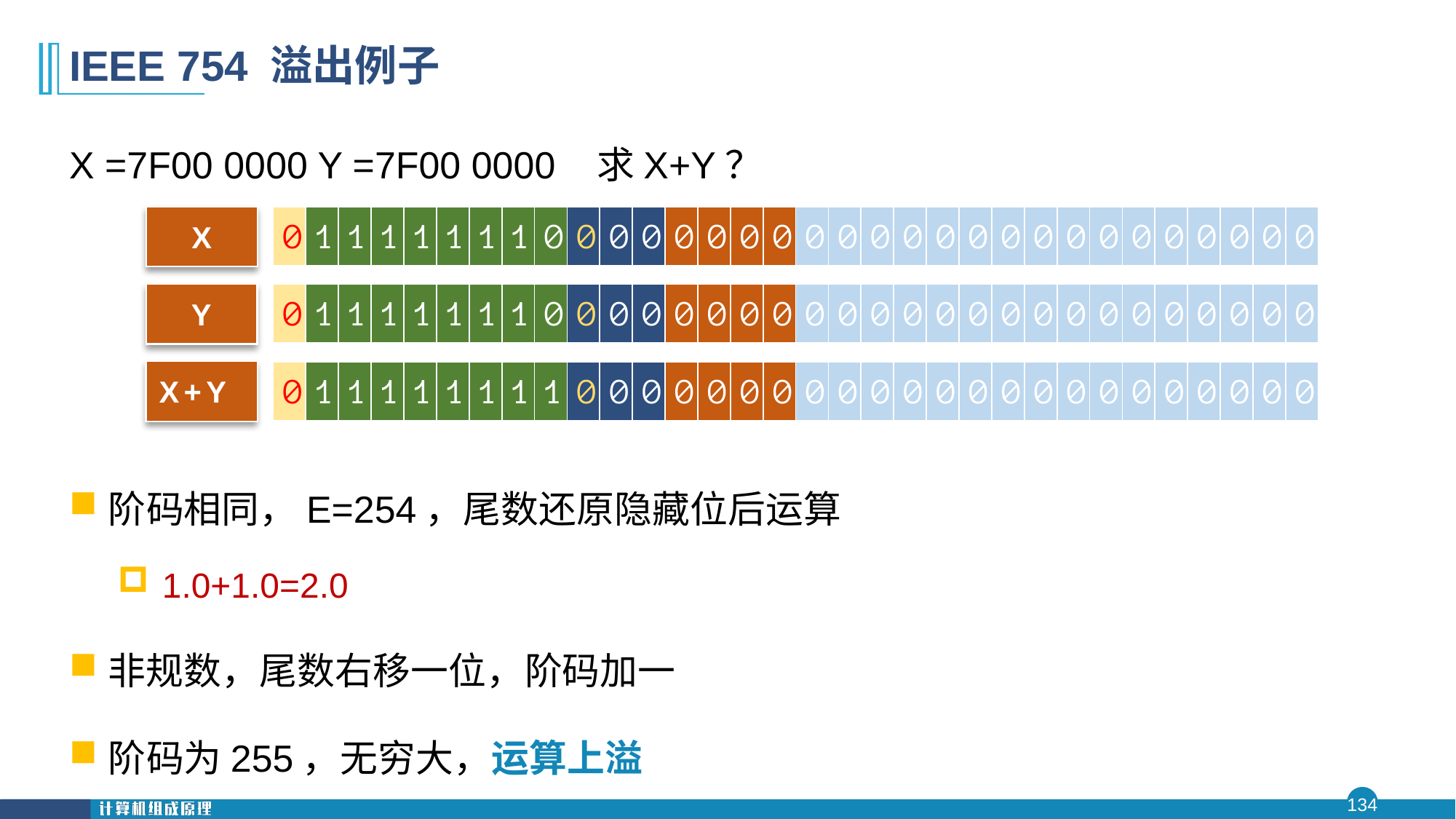

# IEEE 754 溢出例子
X =7F00 0000 Y =7F00 0000   求X+Y？

阶码相同，E=254，尾数还原隐藏位后运算
1.0+1.0=2.0
非规数，尾数右移一位，阶码加一
阶码为255，无穷大，运算上溢

X
| 0 | 1 | 1 | 1 | 1 | 1 | 1 | 1 | 0 | 0 | 0 | 0 | 0 | 0 | 0 | 0 | 0 | 0 | 0 | 0 | 0 | 0 | 0 | 0 | 0 | 0 | 0 | 0 | 0 | 0 | 0 | 0 |
| --- | --- | --- | --- | --- | --- | --- | --- | --- | --- | --- | --- | --- | --- | --- | --- | --- | --- | --- | --- | --- | --- | --- | --- | --- | --- | --- | --- | --- | --- | --- | --- |

Y
| 0 | 1 | 1 | 1 | 1 | 1 | 1 | 1 | 0 | 0 | 0 | 0 | 0 | 0 | 0 | 0 | 0 | 0 | 0 | 0 | 0 | 0 | 0 | 0 | 0 | 0 | 0 | 0 | 0 | 0 | 0 | 0 |
| --- | --- | --- | --- | --- | --- | --- | --- | --- | --- | --- | --- | --- | --- | --- | --- | --- | --- | --- | --- | --- | --- | --- | --- | --- | --- | --- | --- | --- | --- | --- | --- |

X+Y
| 0 | 1 | 1 | 1 | 1 | 1 | 1 | 1 | 1 | 0 | 0 | 0 | 0 | 0 | 0 | 0 | 0 | 0 | 0 | 0 | 0 | 0 | 0 | 0 | 0 | 0 | 0 | 0 | 0 | 0 | 0 | 0 |
| --- | --- | --- | --- | --- | --- | --- | --- | --- | --- | --- | --- | --- | --- | --- | --- | --- | --- | --- | --- | --- | --- | --- | --- | --- | --- | --- | --- | --- | --- | --- | --- |